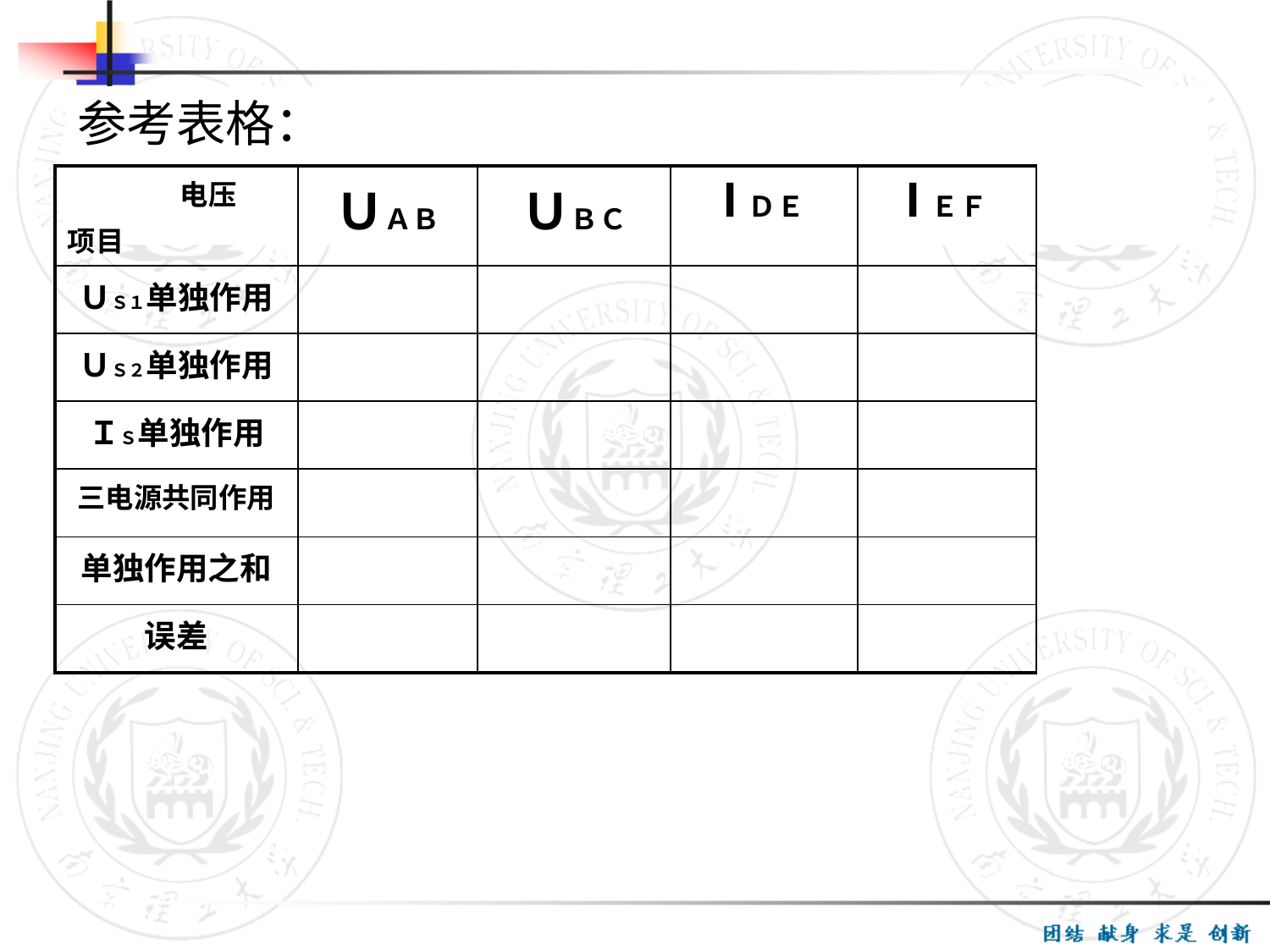

# 参考表格：
| 电压 项目 | ＵＡＢ | ＵＢＣ | IＤＥ | IＥＦ |
| --- | --- | --- | --- | --- |
| ＵＳ１单独作用 |  |  |  |  |
| ＵＳ２单独作用 |  |  |  |  |
| ＩＳ单独作用 |  |  |  |  |
| 三电源共同作用 |  |  |  |  |
| 单独作用之和 |  |  |  |  |
| 误差 |  |  |  |  |